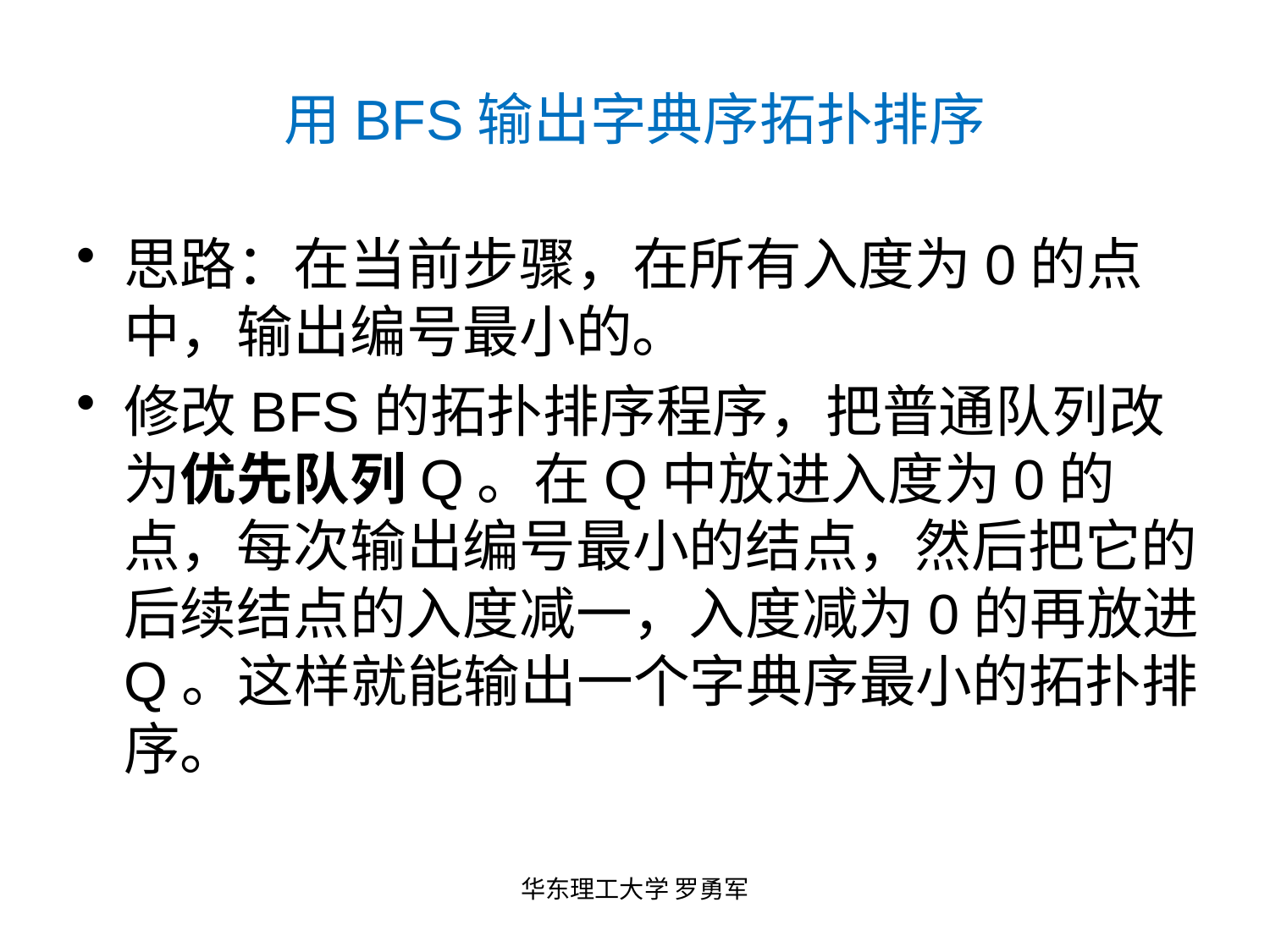

# 用BFS输出字典序拓扑排序
思路：在当前步骤，在所有入度为0的点中，输出编号最小的。
修改BFS的拓扑排序程序，把普通队列改为优先队列Q。在Q中放进入度为0的点，每次输出编号最小的结点，然后把它的后续结点的入度减一，入度减为0的再放进Q。这样就能输出一个字典序最小的拓扑排序。

华东理工大学 罗勇军